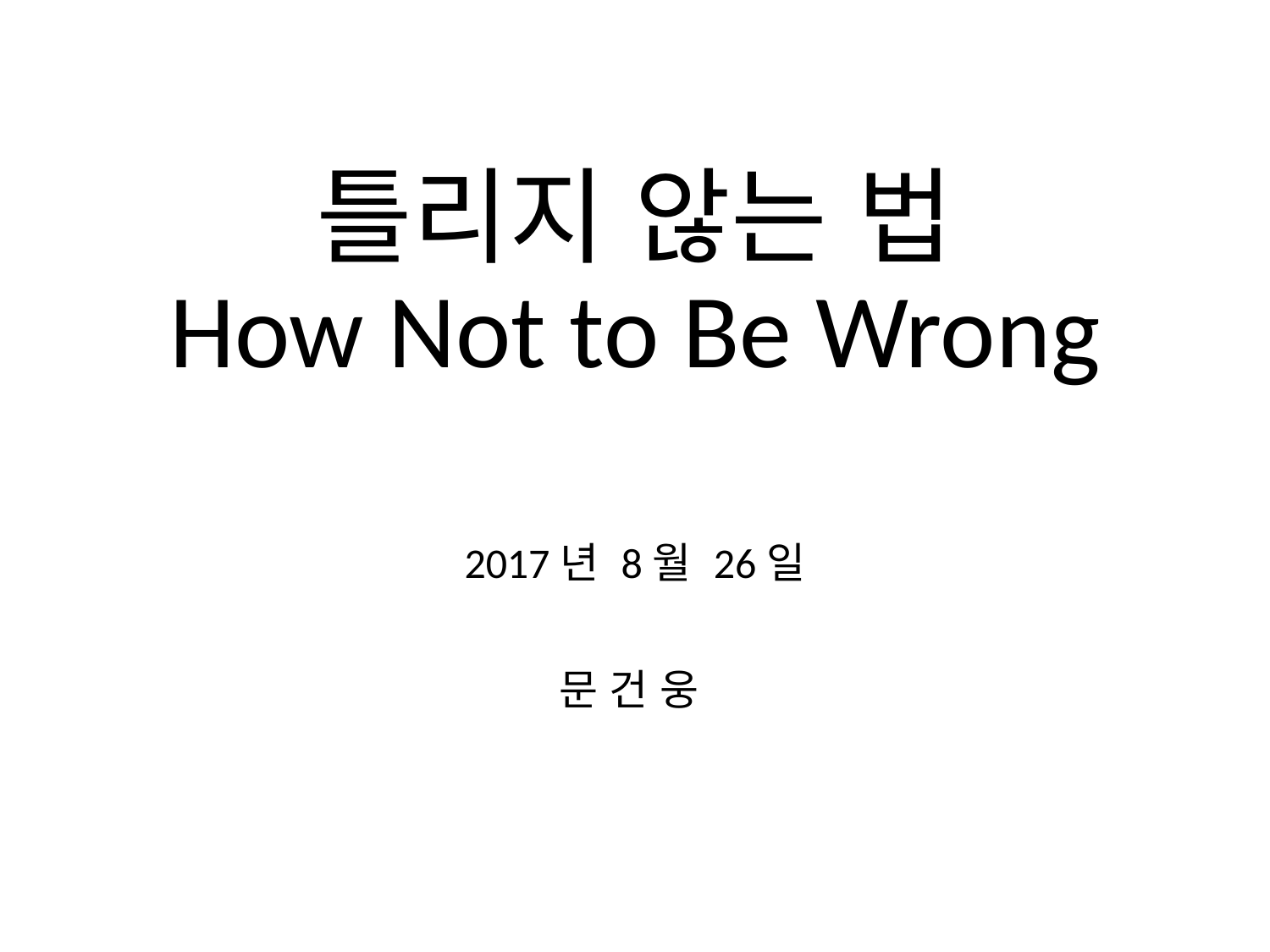

# 틀리지 않는 법 How Not to Be Wrong
2017년 8월 26일

문 건 웅